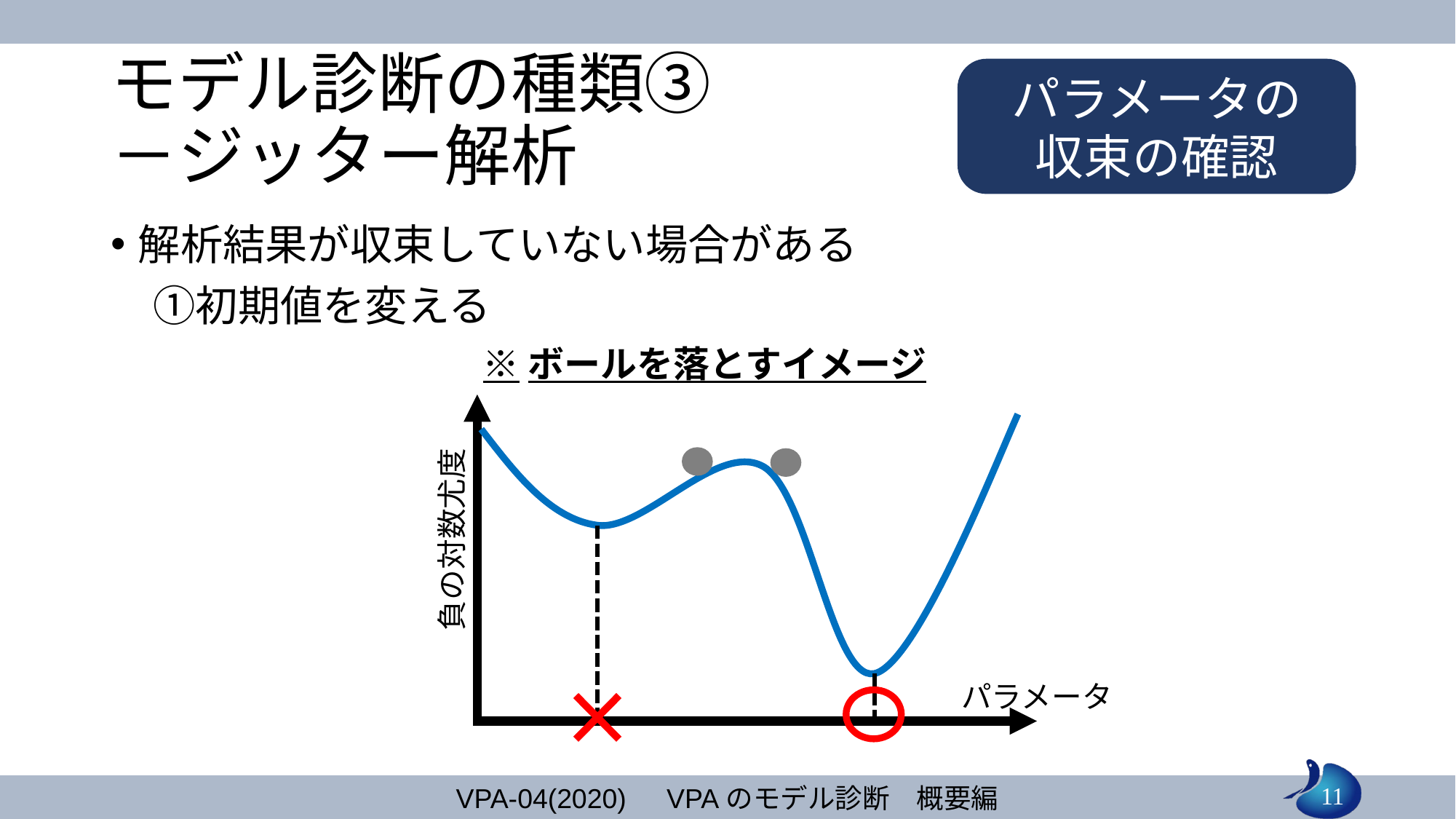

# モデル診断の種類③ －ジッター解析
パラメータの
収束の確認
解析結果が収束していない場合がある
　①初期値を変える
※ボールを落とすイメージ

負の対数尤度
パラメータ

11
VPA-04(2020)　VPAのモデル診断　概要編